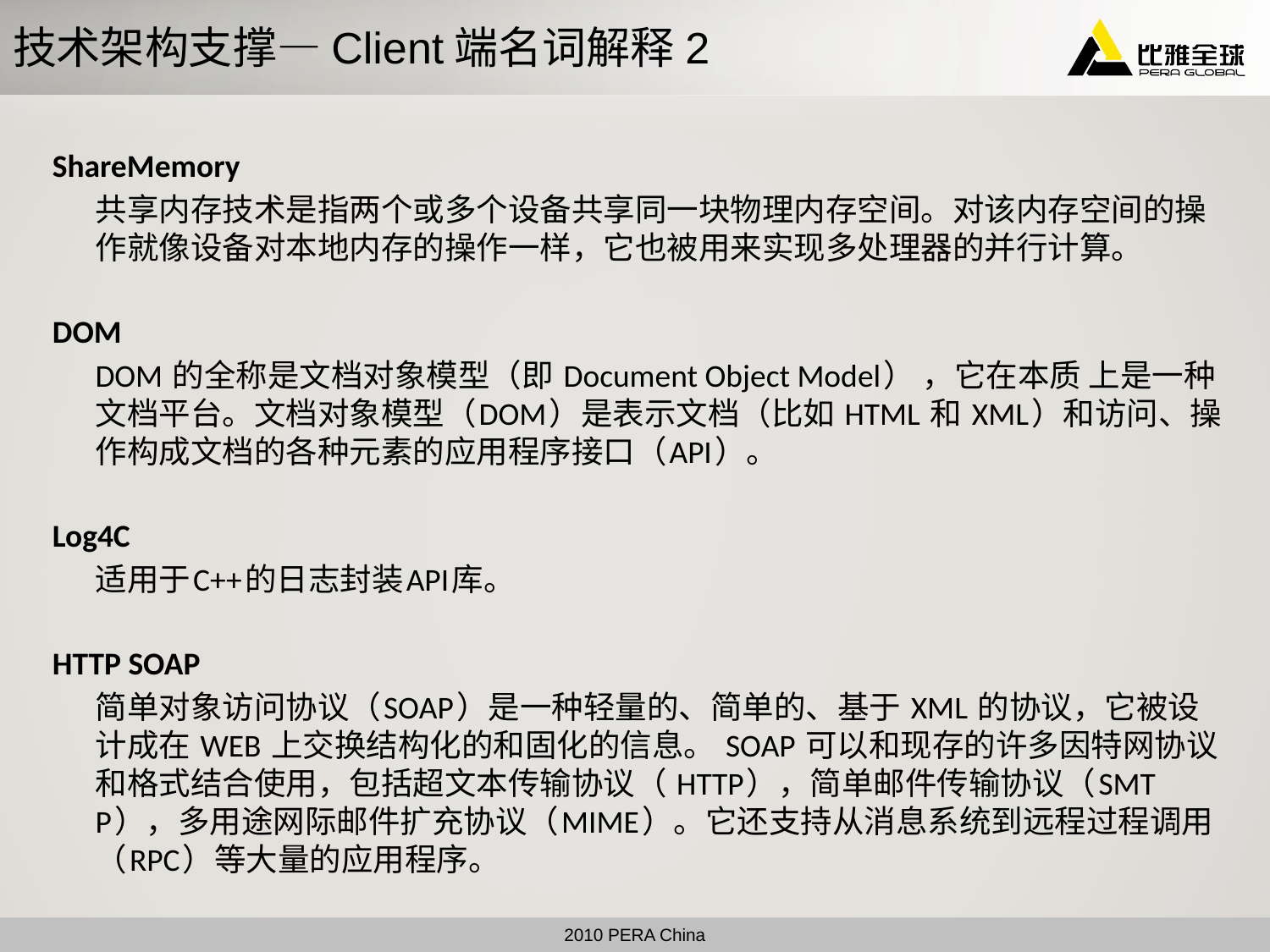

# 技术架构支撑—Client端名词解释2

ShareMemory
	共享内存技术是指两个或多个设备共享同一块物理内存空间。对该内存空间的操作就像设备对本地内存的操作一样，它也被用来实现多处理器的并行计算。

DOM
	DOM 的全称是文档对象模型（即 Document Object Model） ，它在本质 上是一种文档平台。文档对象模型（DOM）是表示文档（比如 HTML 和 XML）和访问、操作构成文档的各种元素的应用程序接口（API）。

Log4C
	适用于C++的日志封装API库。

HTTP SOAP
	简单对象访问协议（SOAP）是一种轻量的、简单的、基于 XML 的协议，它被设计成在 WEB 上交换结构化的和固化的信息。 SOAP 可以和现存的许多因特网协议和格式结合使用，包括超文本传输协议（ HTTP），简单邮件传输协议（SMTP），多用途网际邮件扩充协议（MIME）。它还支持从消息系统到远程过程调用（RPC）等大量的应用程序。